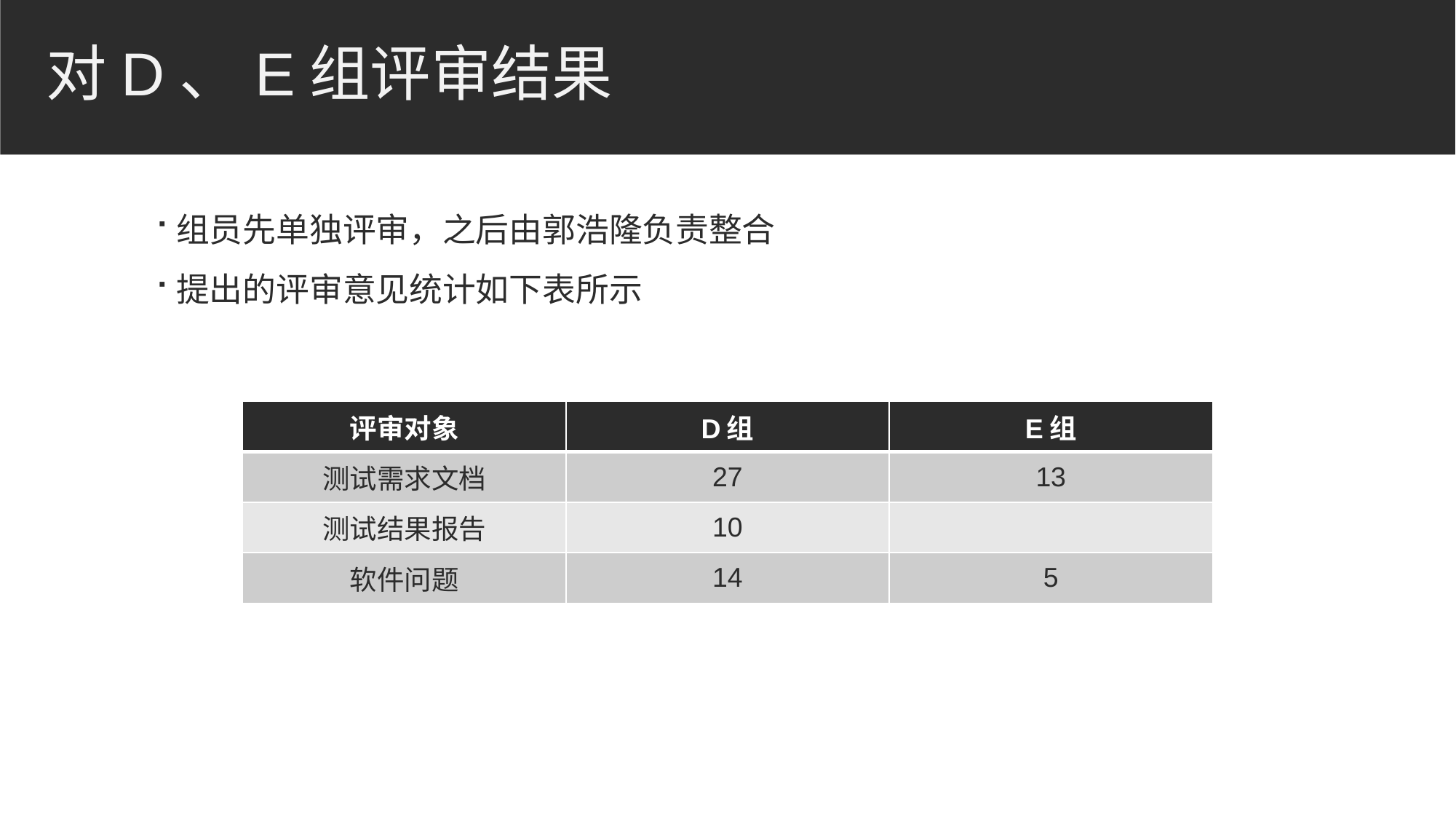

# 对D、E组评审结果
组员先单独评审，之后由郭浩隆负责整合
提出的评审意见统计如下表所示
| 评审对象 | D组 | E组 |
| --- | --- | --- |
| 测试需求文档 | 27 | 13 |
| 测试结果报告 | 10 |  |
| 软件问题 | 14 | 5 |